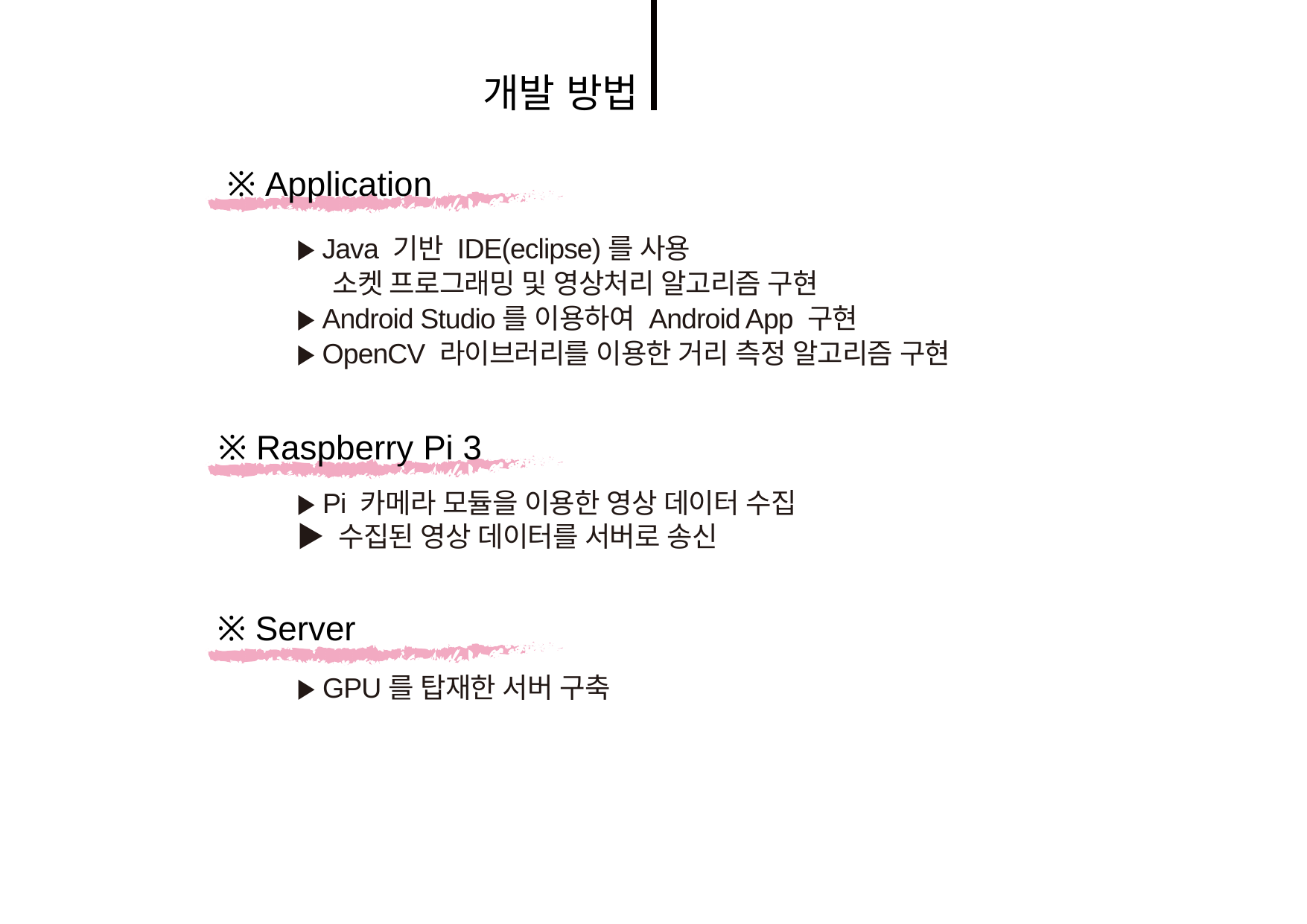

개발 방법
※ Application

▶ Java 기반 IDE(eclipse)를 사용
    소켓 프로그래밍 및 영상처리 알고리즘 구현
▶ Android Studio를 이용하여 Android App 구현
▶ OpenCV 라이브러리를 이용한 거리 측정 알고리즘 구현
※ Raspberry Pi 3

▶ Pi 카메라 모듈을 이용한 영상 데이터 수집
▶ 수집된 영상 데이터를 서버로 송신
※ Server

▶ GPU를 탑재한 서버 구축